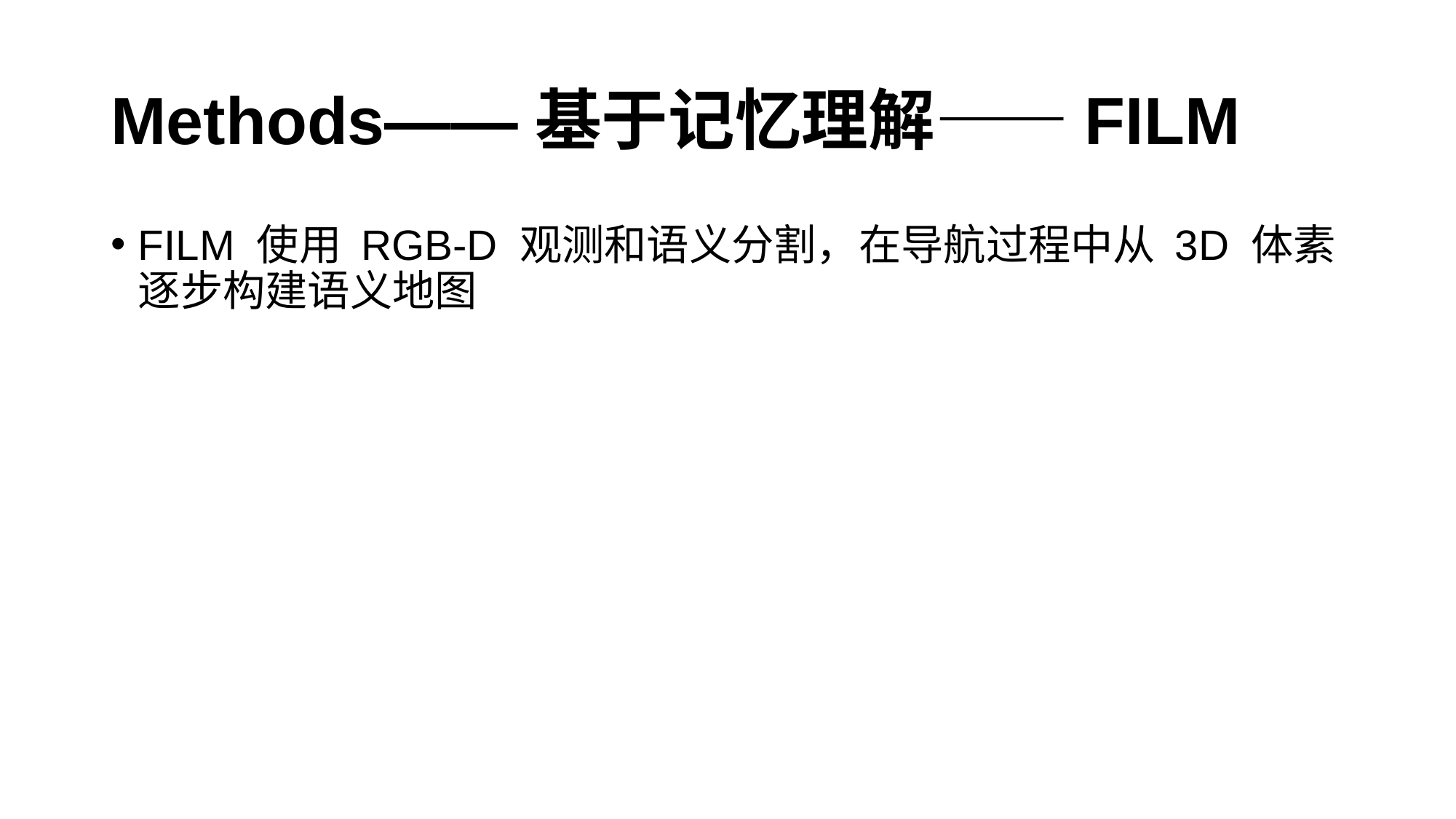

# Methods——基于记忆理解——FILM
FILM 使用 RGB-D 观测和语义分割，在导航过程中从 3D 体素逐步构建语义地图